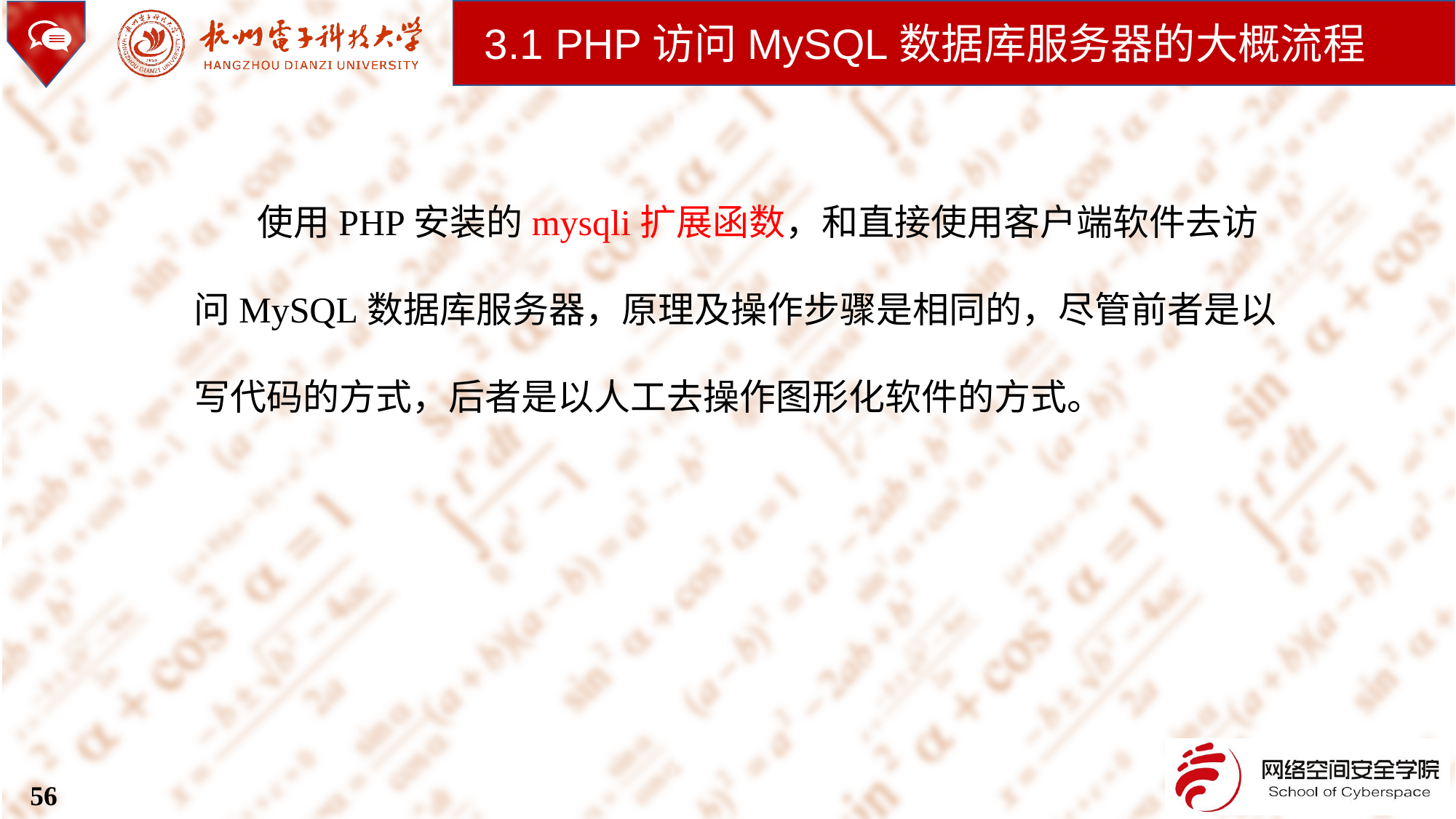

3.1 PHP访问MySQL数据库服务器的大概流程
使用PHP安装的mysqli扩展函数，和直接使用客户端软件去访问MySQL数据库服务器，原理及操作步骤是相同的，尽管前者是以写代码的方式，后者是以人工去操作图形化软件的方式。
56